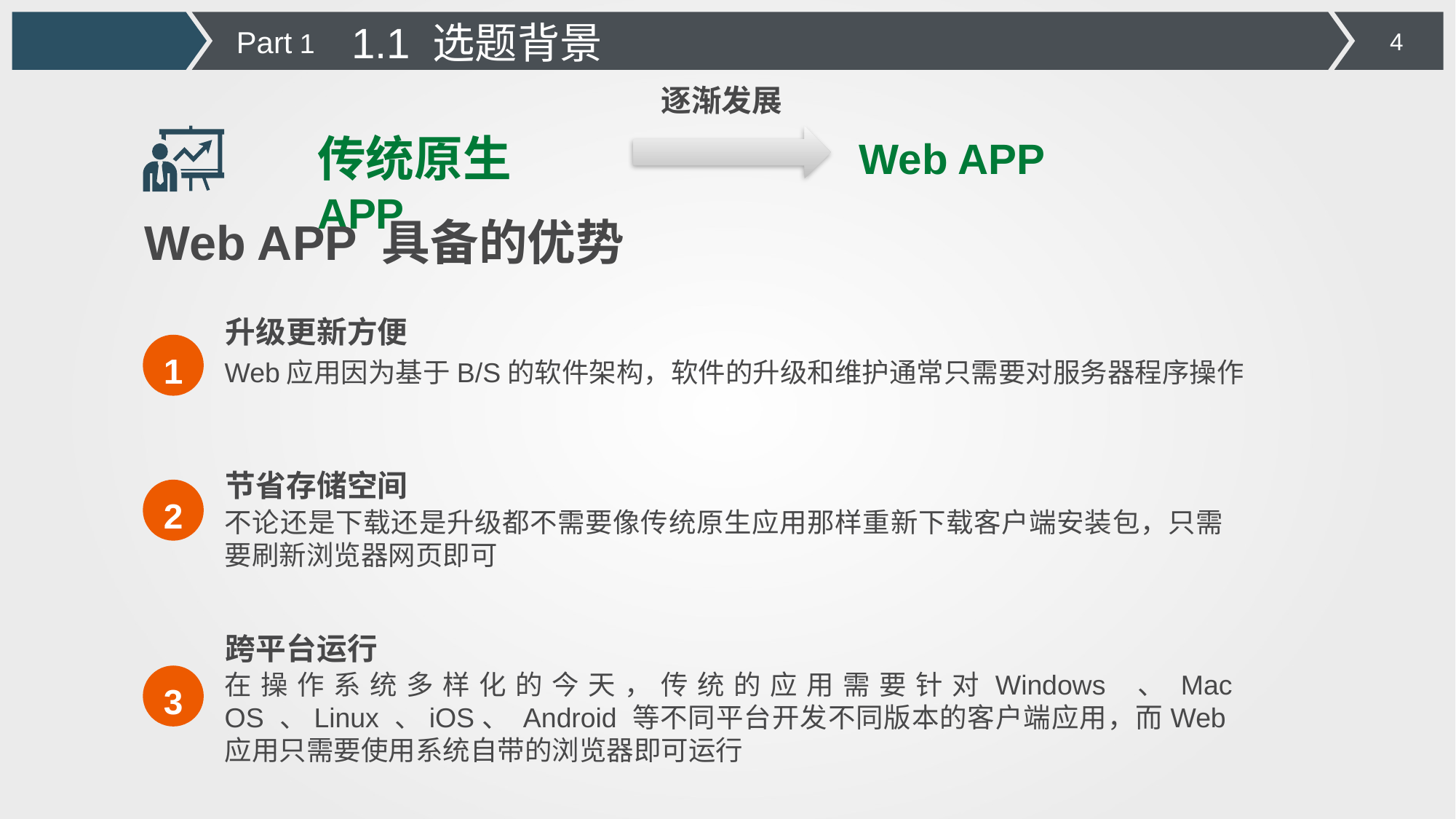

1.1 选题背景
Part 1
逐渐发展
传统原生APP

Web APP
Web APP 具备的优势
升级更新方便
1
Web应用因为基于B/S的软件架构，软件的升级和维护通常只需要对服务器程序操作
节省存储空间
2
不论还是下载还是升级都不需要像传统原生应用那样重新下载客户端安装包，只需要刷新浏览器网页即可
跨平台运行
在操作系统多样化的今天，传统的应用需要针对Windows 、Mac OS 、Linux 、iOS、 Android 等不同平台开发不同版本的客户端应用，而Web应用只需要使用系统自带的浏览器即可运行
3